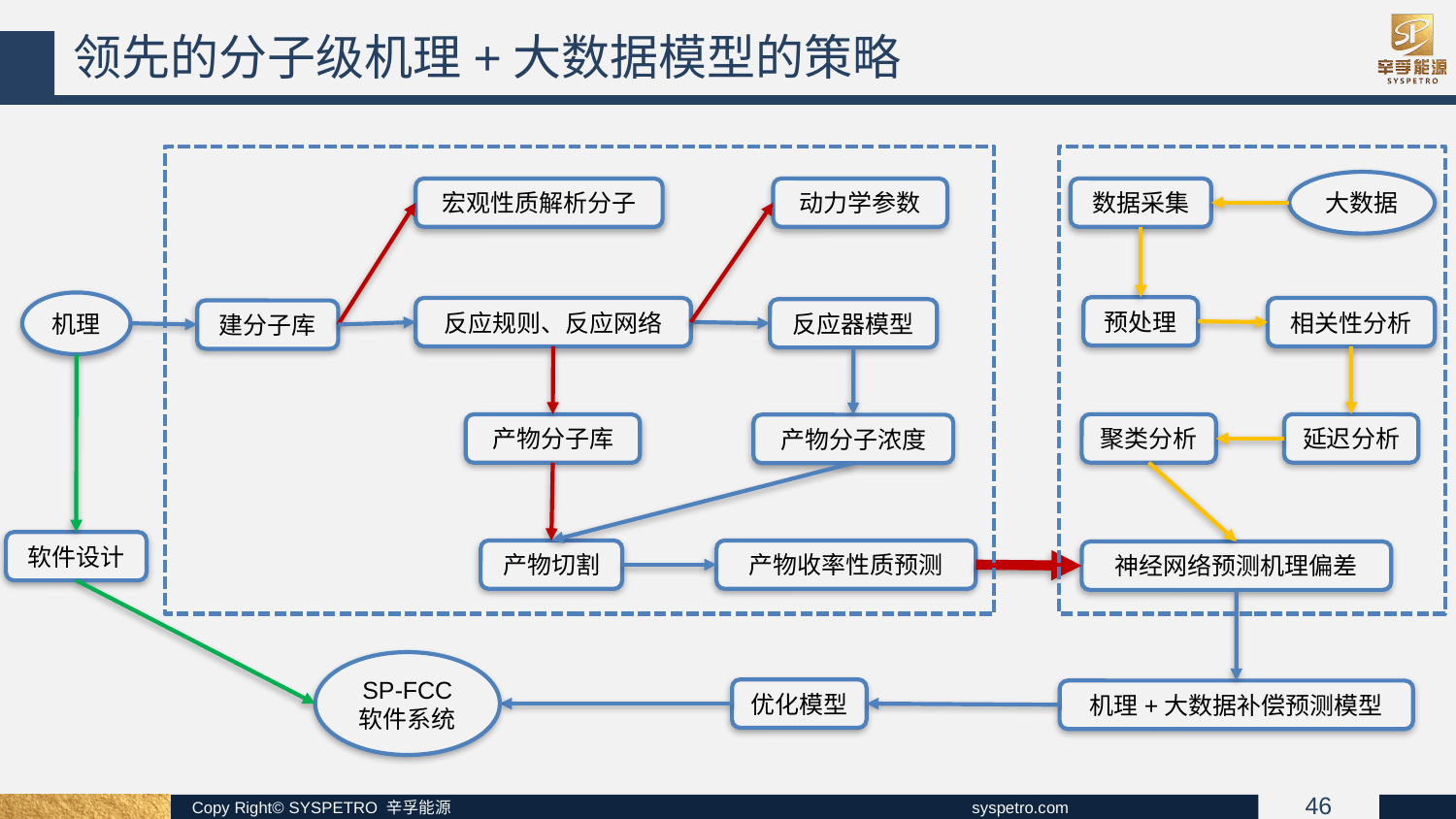

领先的分子级机理+大数据模型的策略

大数据
动力学参数
数据采集
宏观性质解析分子
机理
预处理
反应规则、反应网络
相关性分析
反应器模型
建分子库
聚类分析
延迟分析
产物分子库
产物分子浓度
软件设计
产物切割
产物收率性质预测
神经网络预测机理偏差
SP-FCC
软件系统
优化模型
机理+大数据补偿预测模型